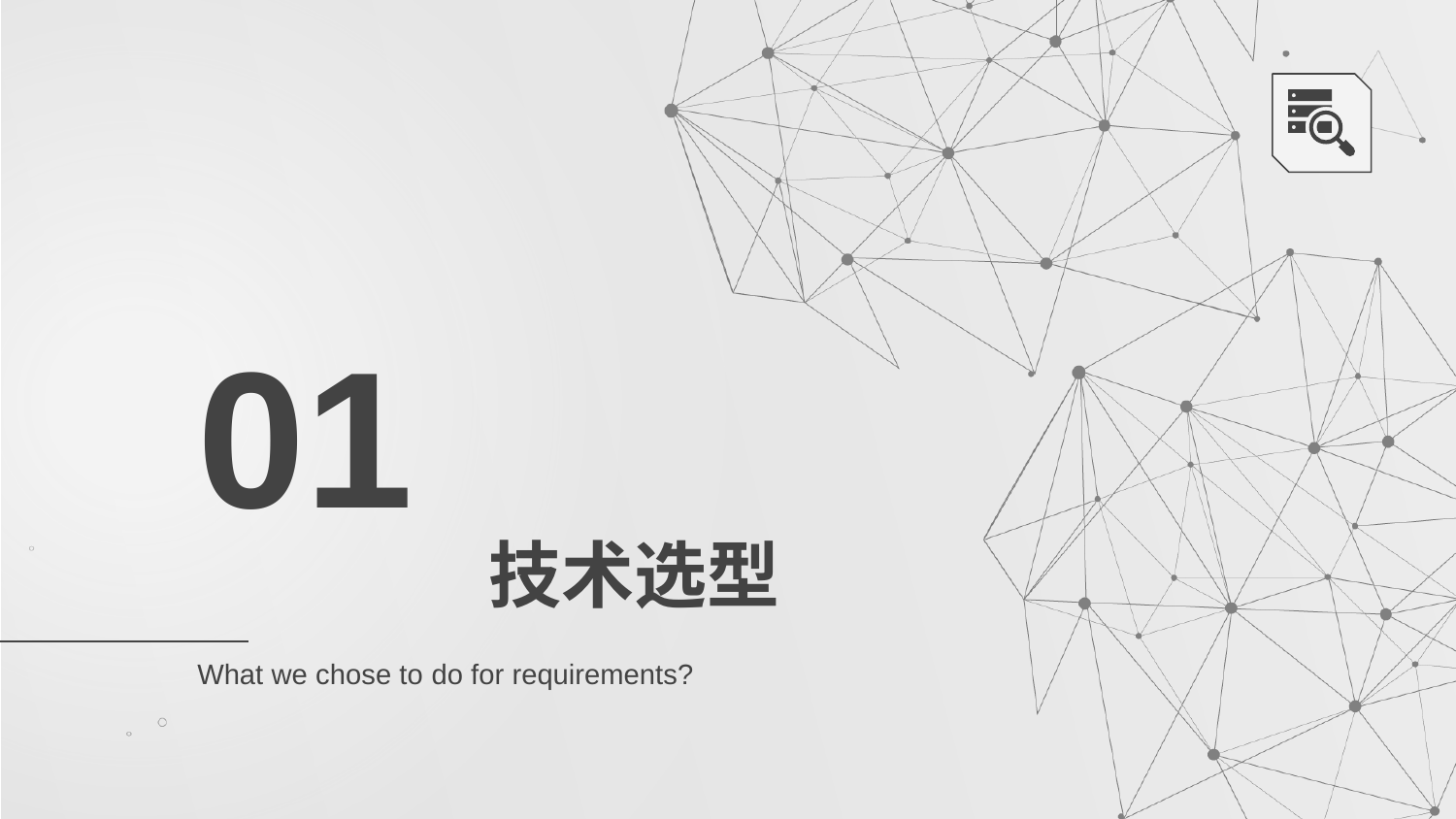

01
# 技术选型
What we chose to do for requirements?